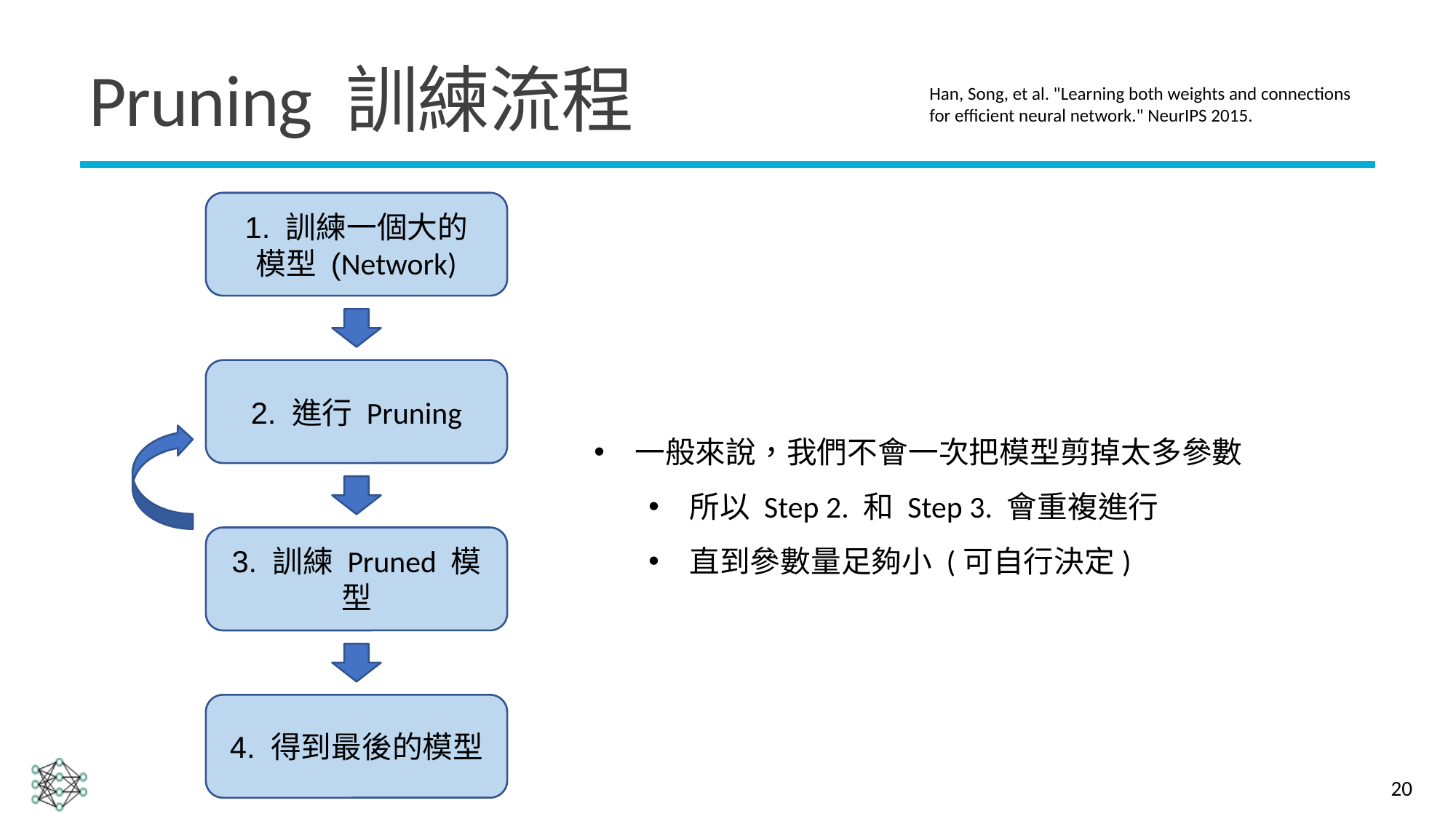

# Pruning 訓練流程
Han, Song, et al. "Learning both weights and connections for efficient neural network." NeurIPS 2015.
1. 訓練一個大的
模型 (Network)

2. 進行 Pruning
一般來說，我們不會一次把模型剪掉太多參數
所以 Step 2. 和 Step 3. 會重複進行
直到參數量足夠小 (可自行決定)

3. 訓練 Pruned 模型

4. 得到最後的模型
20